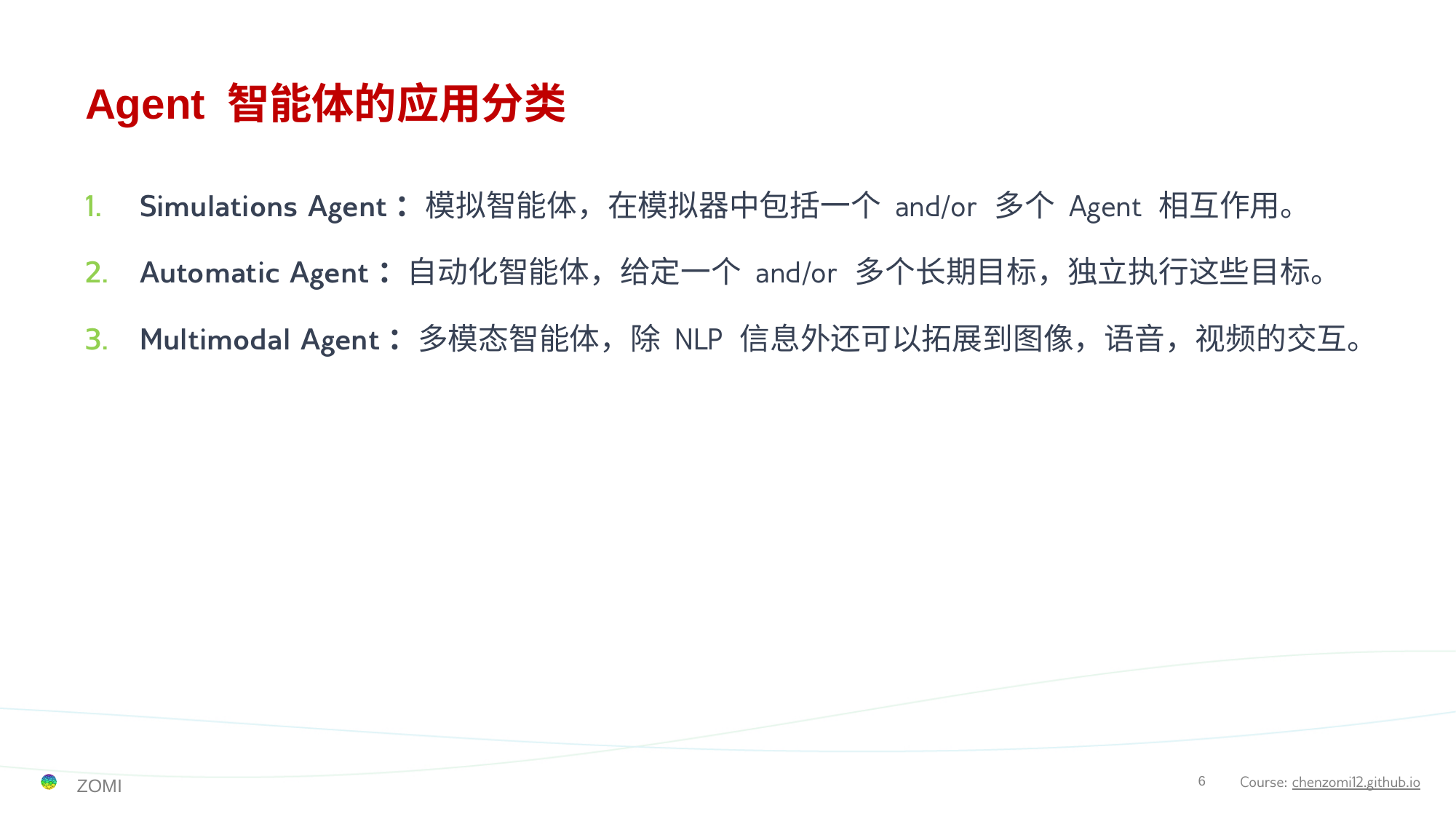

# Agent 智能体的应用分类
Simulations Agent：模拟智能体，在模拟器中包括一个 and/or 多个 Agent 相互作用。
Automatic Agent：自动化智能体，给定一个 and/or 多个长期目标，独立执行这些目标。
Multimodal Agent：多模态智能体，除 NLP 信息外还可以拓展到图像，语音，视频的交互。